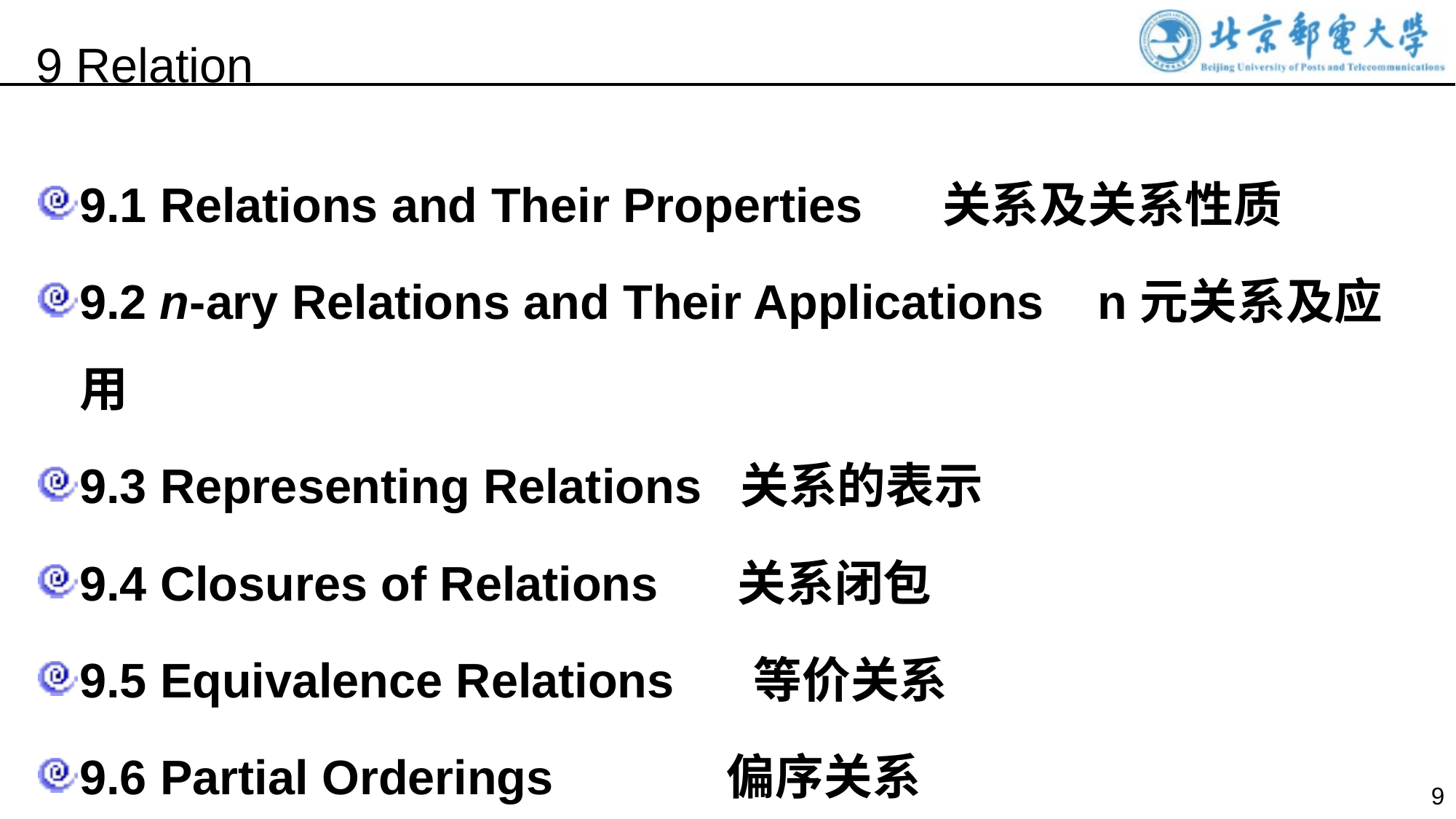

9 Relation
9.1 Relations and Their Properties     关系及关系性质
9.2 n-ary Relations and Their Applications    n元关系及应用
9.3 Representing Relations  关系的表示
9.4 Closures of Relations     关系闭包
9.5 Equivalence Relations     等价关系
9.6 Partial Orderings            偏序关系